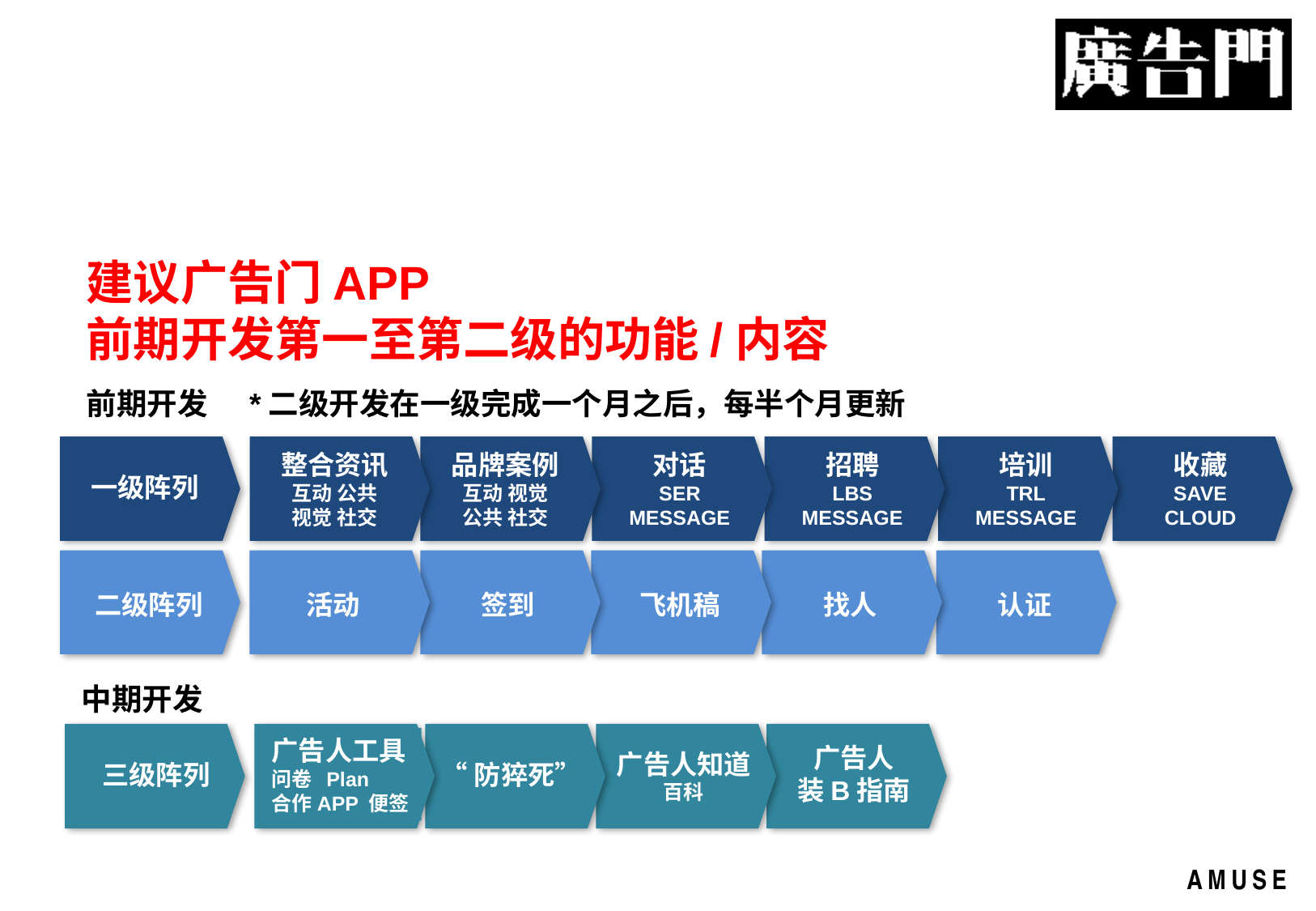

建议广告门APP
前期开发第一至第二级的功能/内容
前期开发     *二级开发在一级完成一个月之后，每半个月更新

整合资讯
互动 公共
视觉 社交
品牌案例
互动 视觉
公共 社交
对话
SER
MESSAGE
招聘
LBS
MESSAGE
培训
TRL
MESSAGE
收藏
SAVE
CLOUD
一级阵列

二级阵列
活动
签到
飞机稿
找人
认证
中期开发

广告人工具
问卷  Plan
合作APP 便签
广告人
装B指南
广告人知道
百科
三级阵列
“防猝死”